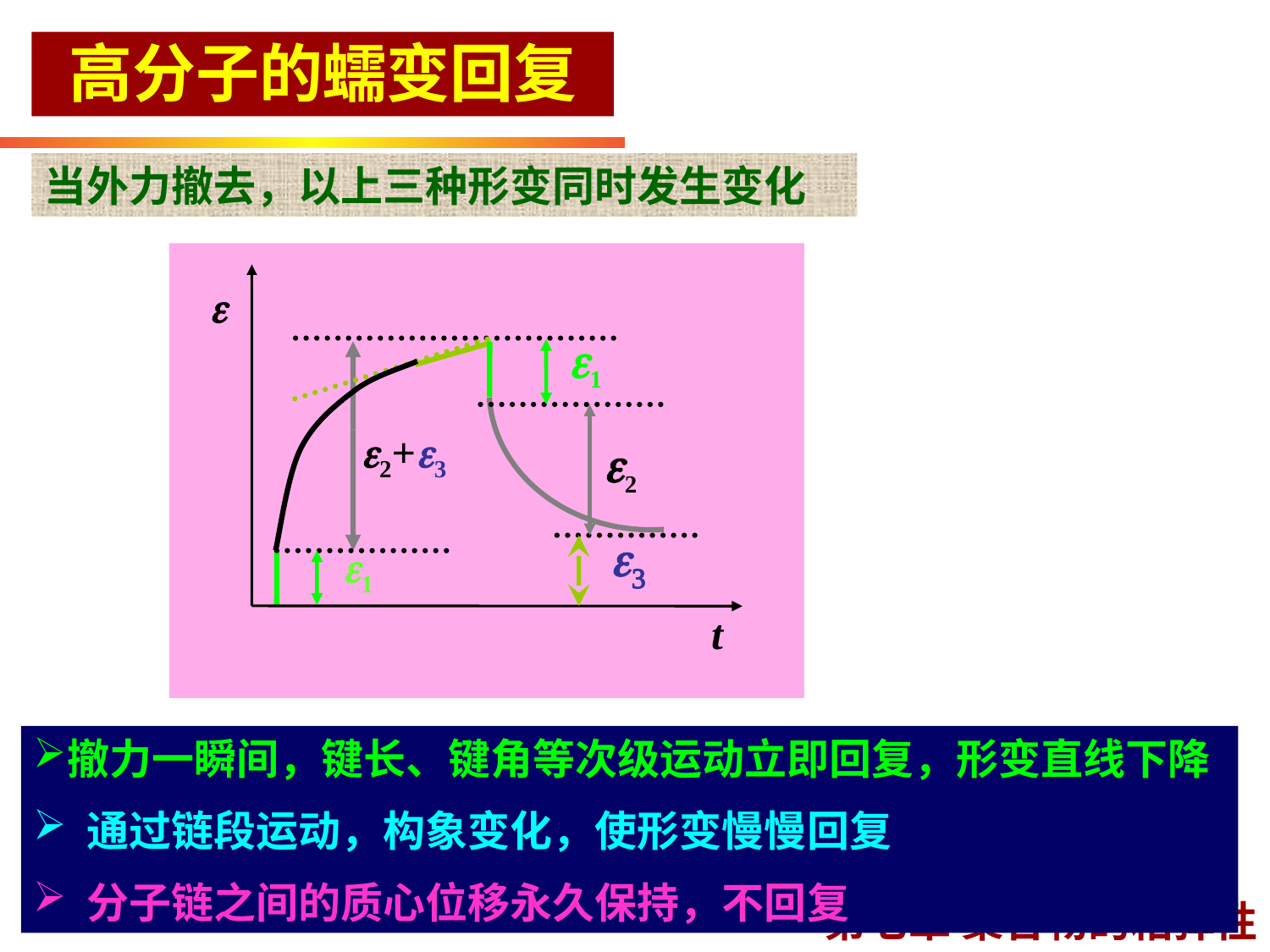

高分子的蠕变回复
当外力撤去，以上三种形变同时发生变化

ε
t
ε1

ε2+ε3

ε2
ε3

ε1

撤力一瞬间，键长、键角等次级运动立即回复，形变直线下降
 通过链段运动，构象变化，使形变慢慢回复
 分子链之间的质心位移永久保持，不回复